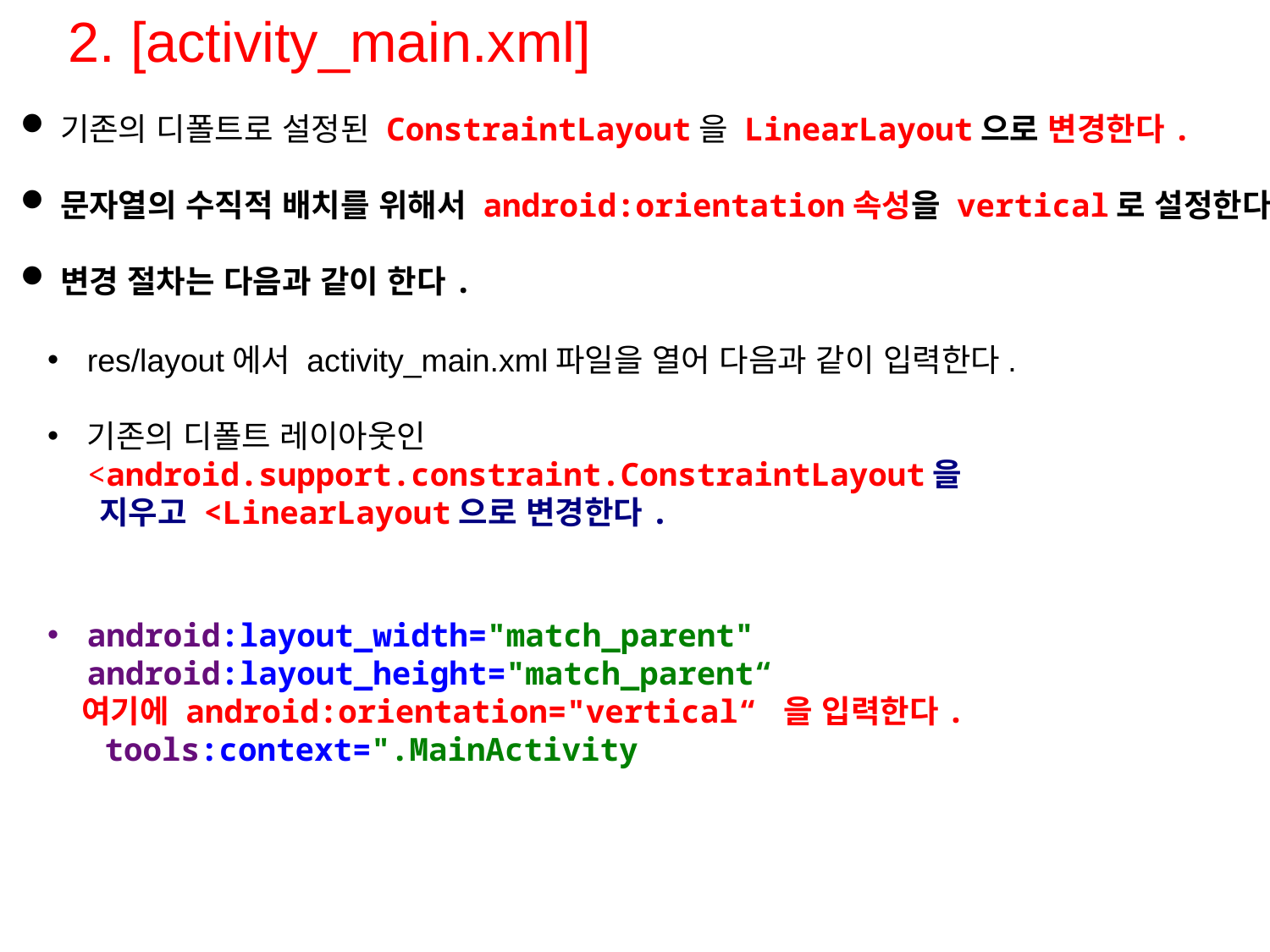

2. [activity_main.xml]

기존의 디폴트로 설정된 ConstraintLayout을 LinearLayout으로 변경한다.

문자열의 수직적 배치를 위해서 android:orientation속성을 vertical로 설정한다.

변경 절차는 다음과 같이 한다.
res/layout에서 activity_main.xml파일을 열어 다음과 같이 입력한다.

기존의 디폴트 레이아웃인 <android.support.constraint.ConstraintLayout을
     지우고 <LinearLayout으로 변경한다.

android:layout_width="match_parent"
android:layout_height="match_parent“
   여기에 android:orientation="vertical“ 을 입력한다.
   tools:context=".MainActivity